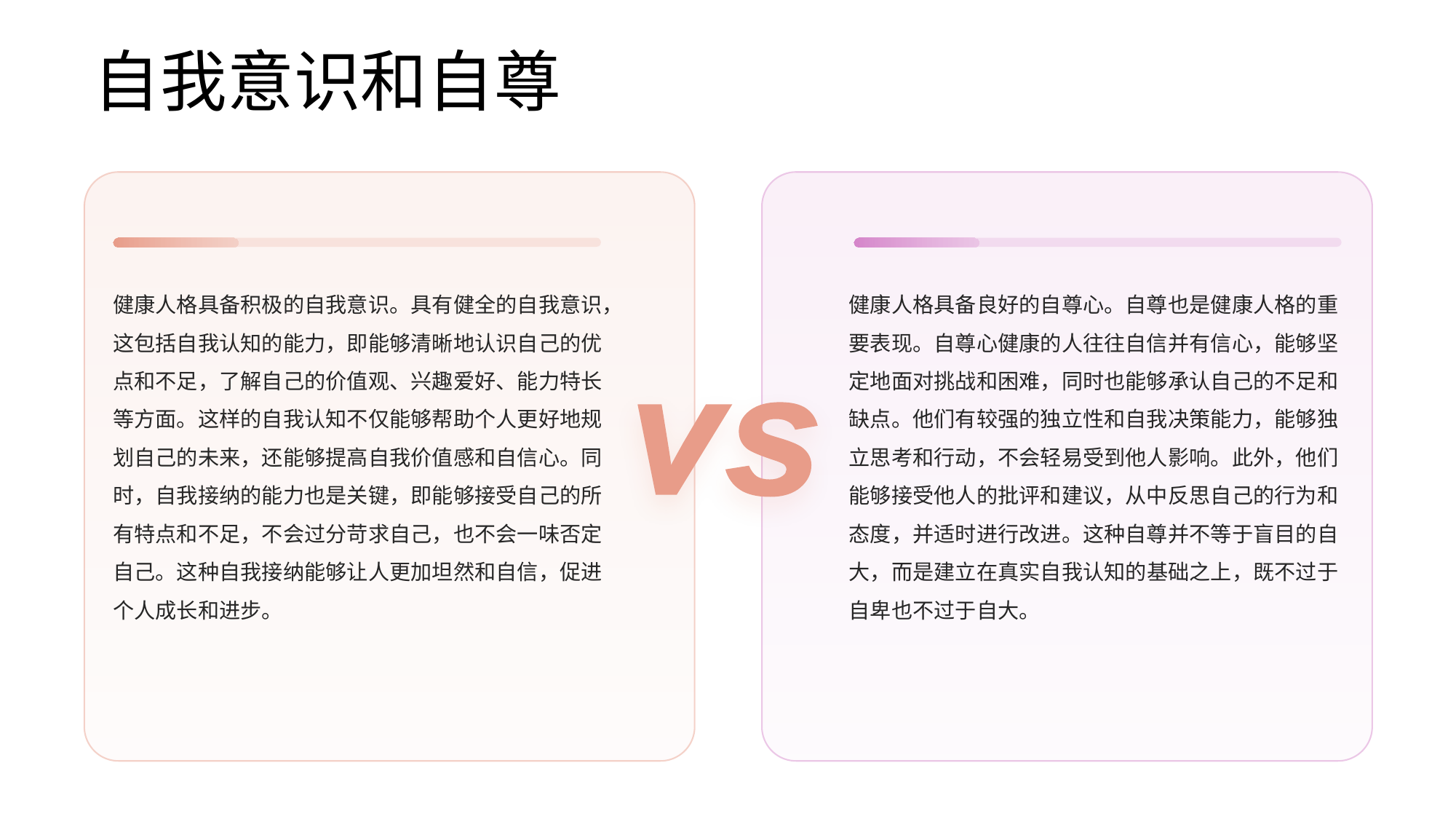

# 自我意识和自尊

健康人格具备积极的自我意识。具有健全的自我意识，这包括自我认知的能力，即能够清晰地认识自己的优点和不足，了解自己的价值观、兴趣爱好、能力特长等方面。这样的自我认知不仅能够帮助个人更好地规划自己的未来，还能够提高自我价值感和自信心。同时，自我接纳的能力也是关键，即能够接受自己的所有特点和不足，不会过分苛求自己，也不会一味否定自己。这种自我接纳能够让人更加坦然和自信，促进个人成长和进步。
健康人格具备良好的自尊心。自尊也是健康人格的重要表现。自尊心健康的人往往自信并有信心，能够坚定地面对挑战和困难，同时也能够承认自己的不足和缺点。他们有较强的独立性和自我决策能力，能够独立思考和行动，不会轻易受到他人影响。此外，他们能够接受他人的批评和建议，从中反思自己的行为和态度，并适时进行改进。这种自尊并不等于盲目的自大，而是建立在真实自我认知的基础之上，既不过于自卑也不过于自大。